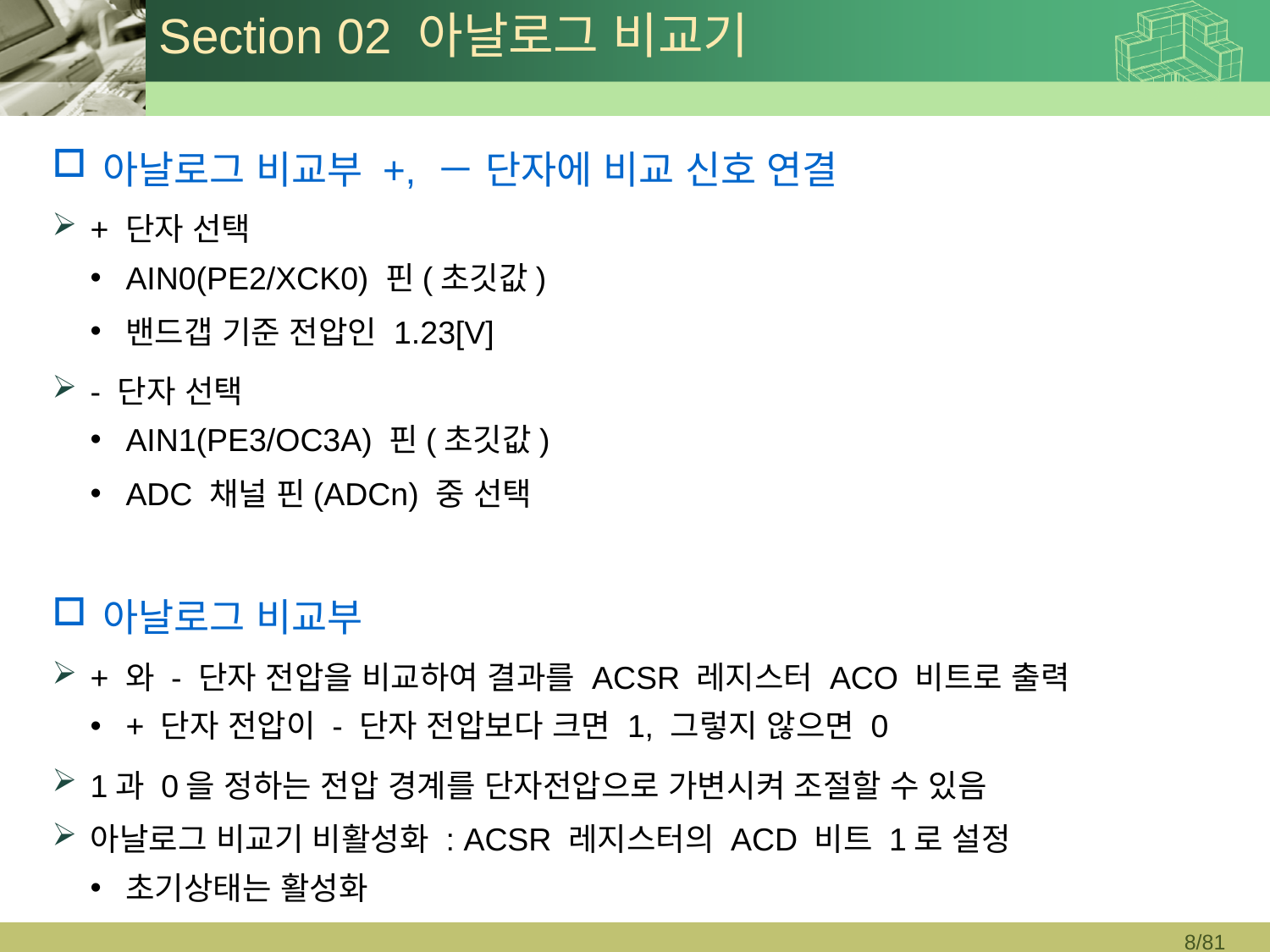

# Section 02 아날로그 비교기
아날로그 비교부 +, － 단자에 비교 신호 연결
+ 단자 선택
AIN0(PE2/XCK0) 핀(초깃값)
밴드갭 기준 전압인 1.23[V]
- 단자 선택
AIN1(PE3/OC3A) 핀(초깃값)
ADC 채널 핀(ADCn) 중 선택

아날로그 비교부
+ 와 - 단자 전압을 비교하여 결과를 ACSR 레지스터 ACO 비트로 출력
+ 단자 전압이 - 단자 전압보다 크면 1, 그렇지 않으면 0
1과 0을 정하는 전압 경계를 단자전압으로 가변시켜 조절할 수 있음
아날로그 비교기 비활성화 : ACSR 레지스터의 ACD 비트 1로 설정
초기상태는 활성화